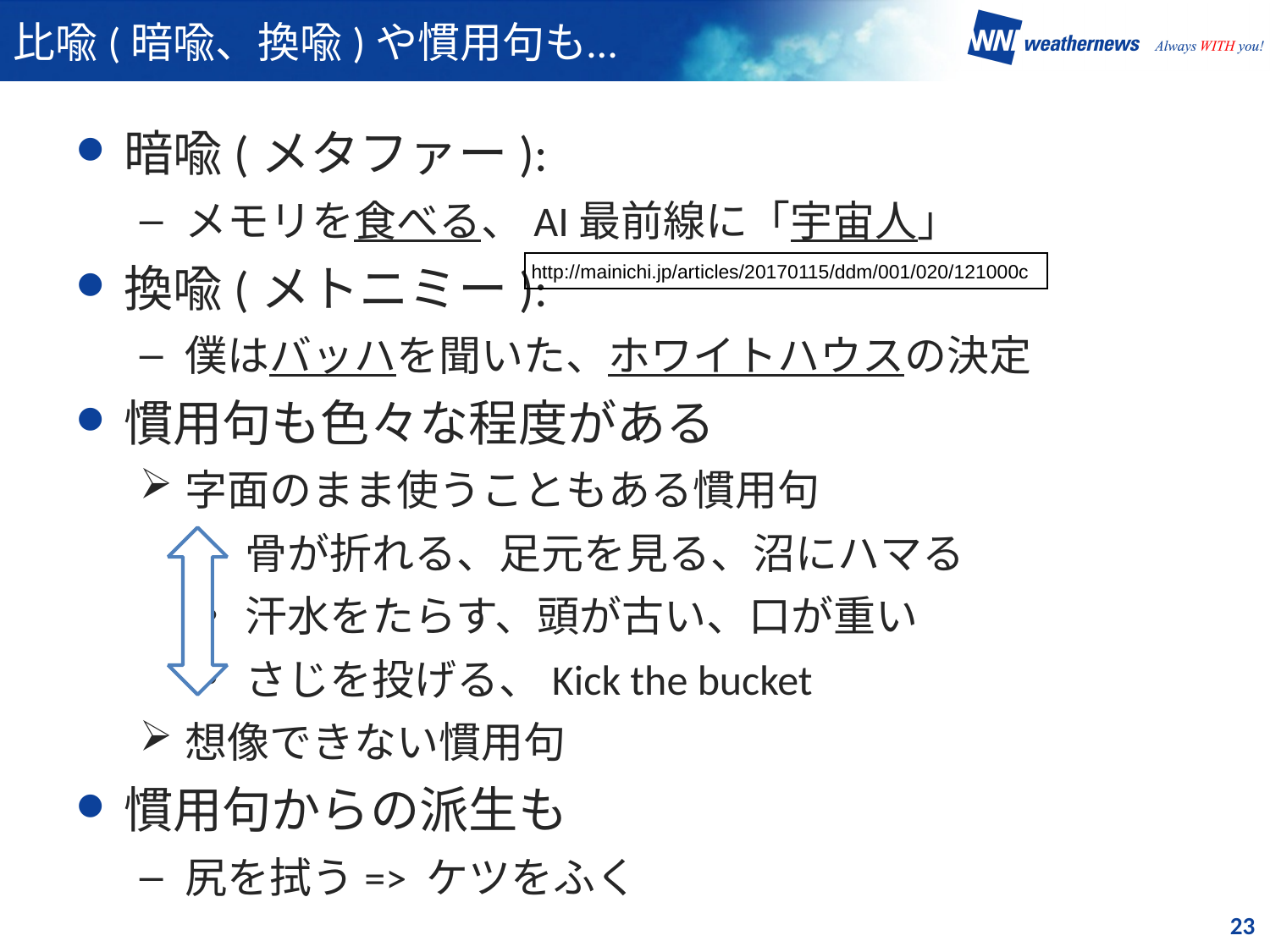

# 比喩(暗喩、換喩)や慣用句も…
暗喩(メタファー):
メモリを食べる、AI最前線に「宇宙人」
換喩(メトニミー):
僕はバッハを聞いた、ホワイトハウスの決定
慣用句も色々な程度がある
字面のまま使うこともある慣用句
骨が折れる、足元を見る、沼にハマる
汗水をたらす、頭が古い、口が重い
さじを投げる、Kick the bucket
想像できない慣用句
慣用句からの派生も
尻を拭う=> ケツをふく
http://mainichi.jp/articles/20170115/ddm/001/020/121000c

23